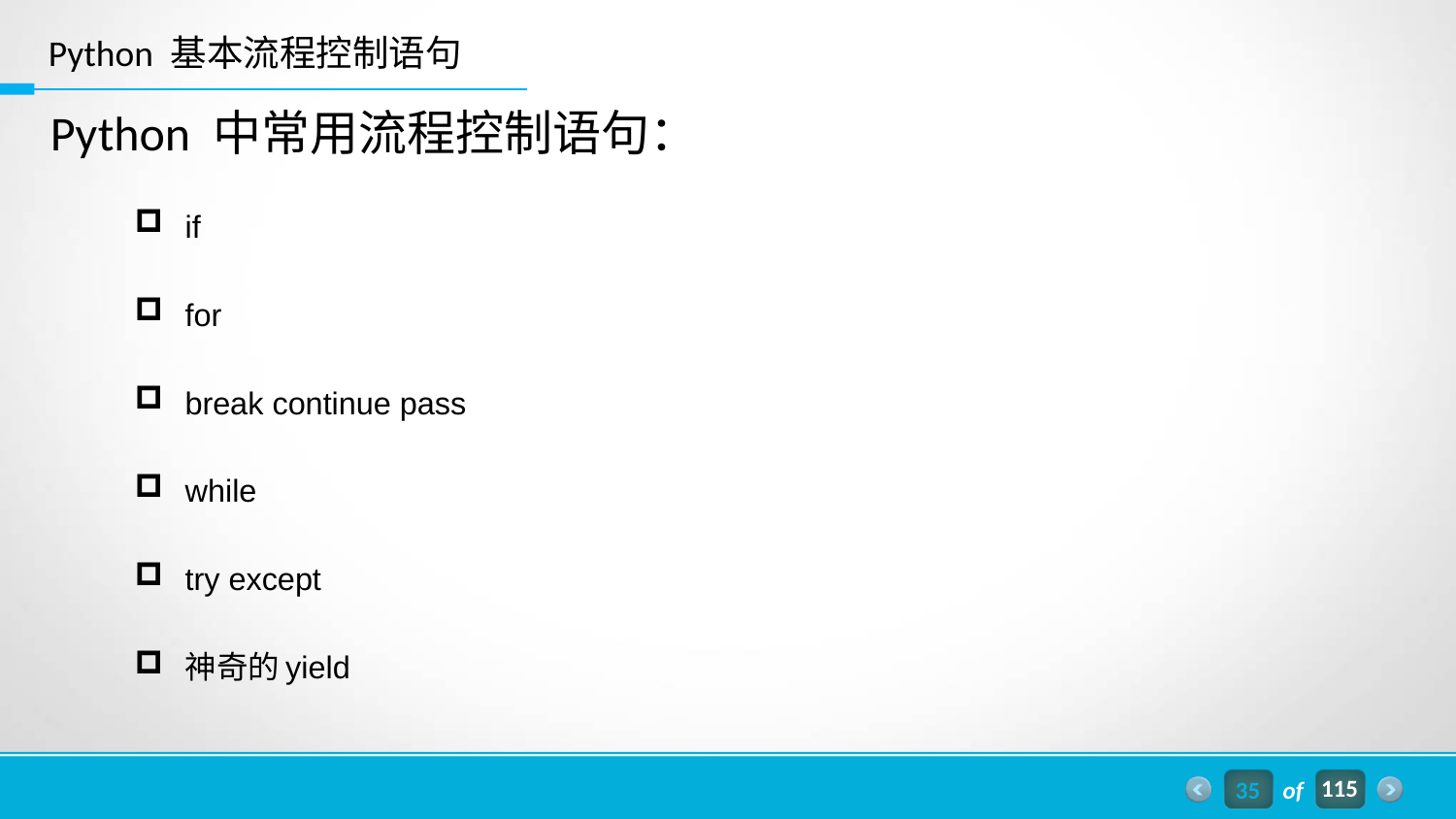

Python 基本流程控制语句

Python 中常用流程控制语句：
if

for

break continue pass

while

try except

神奇的yield
35